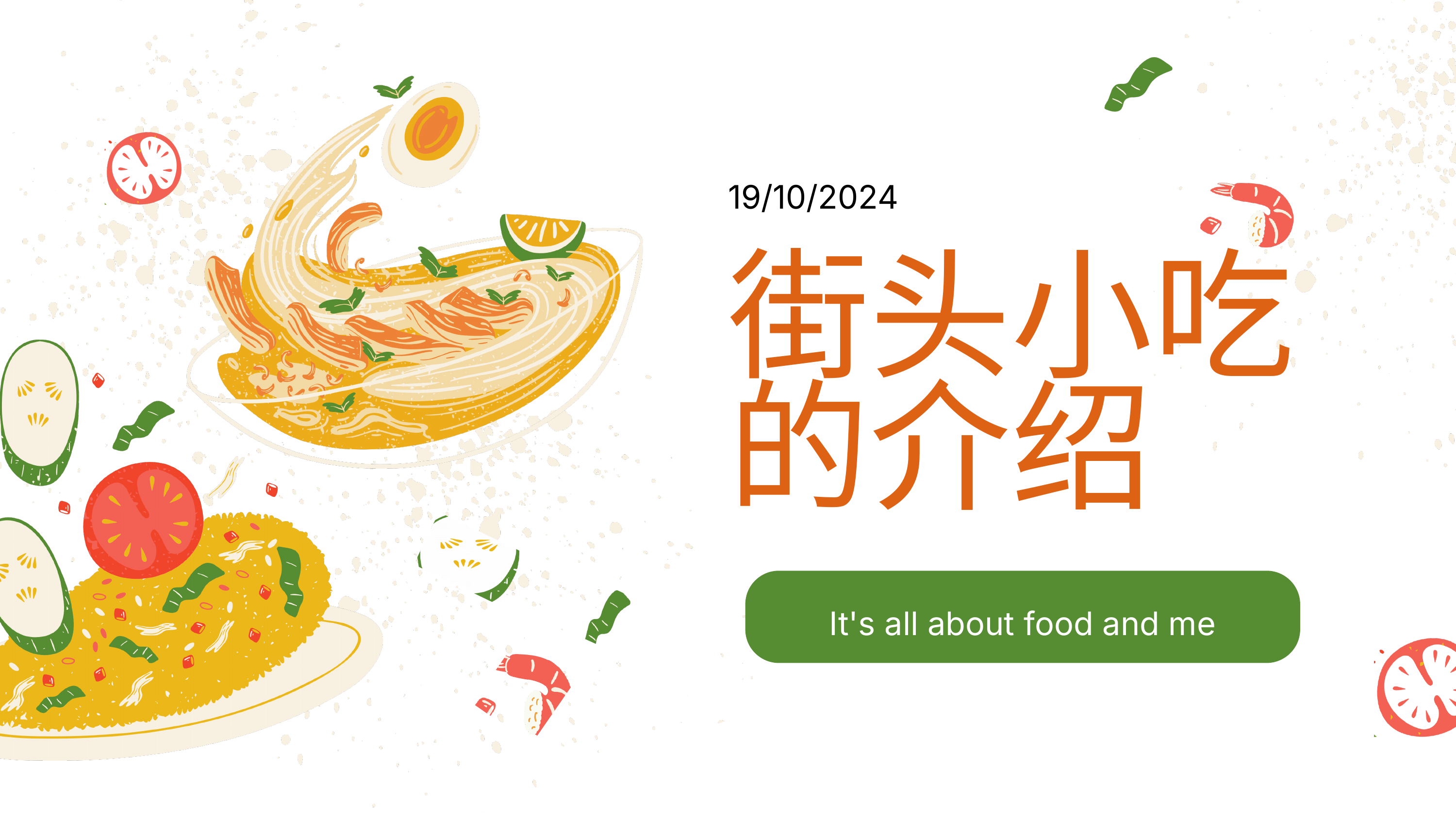

19/10/2024

街头小吃的介绍

It's all about food and me